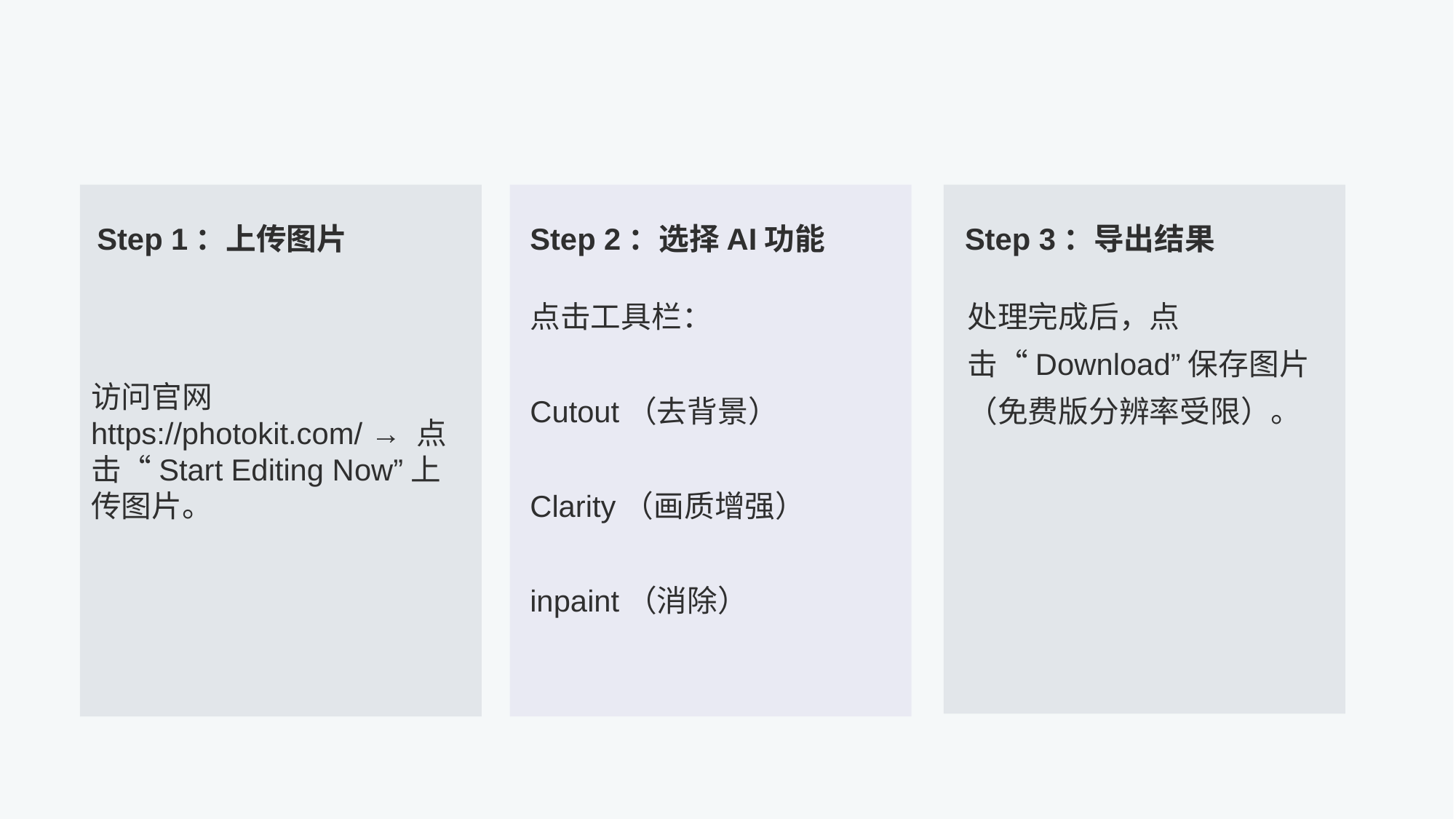

访问官网 https://photokit.com/ → 点击“Start Editing Now”上传图片。

Step 3：导出结果
Step 1：上传图片

Step 2：选择AI功能
点击工具栏：

Cutout（去背景）

Clarity（画质增强）

inpaint（消除）
处理完成后，点击“Download”保存图片（免费版分辨率受限）。